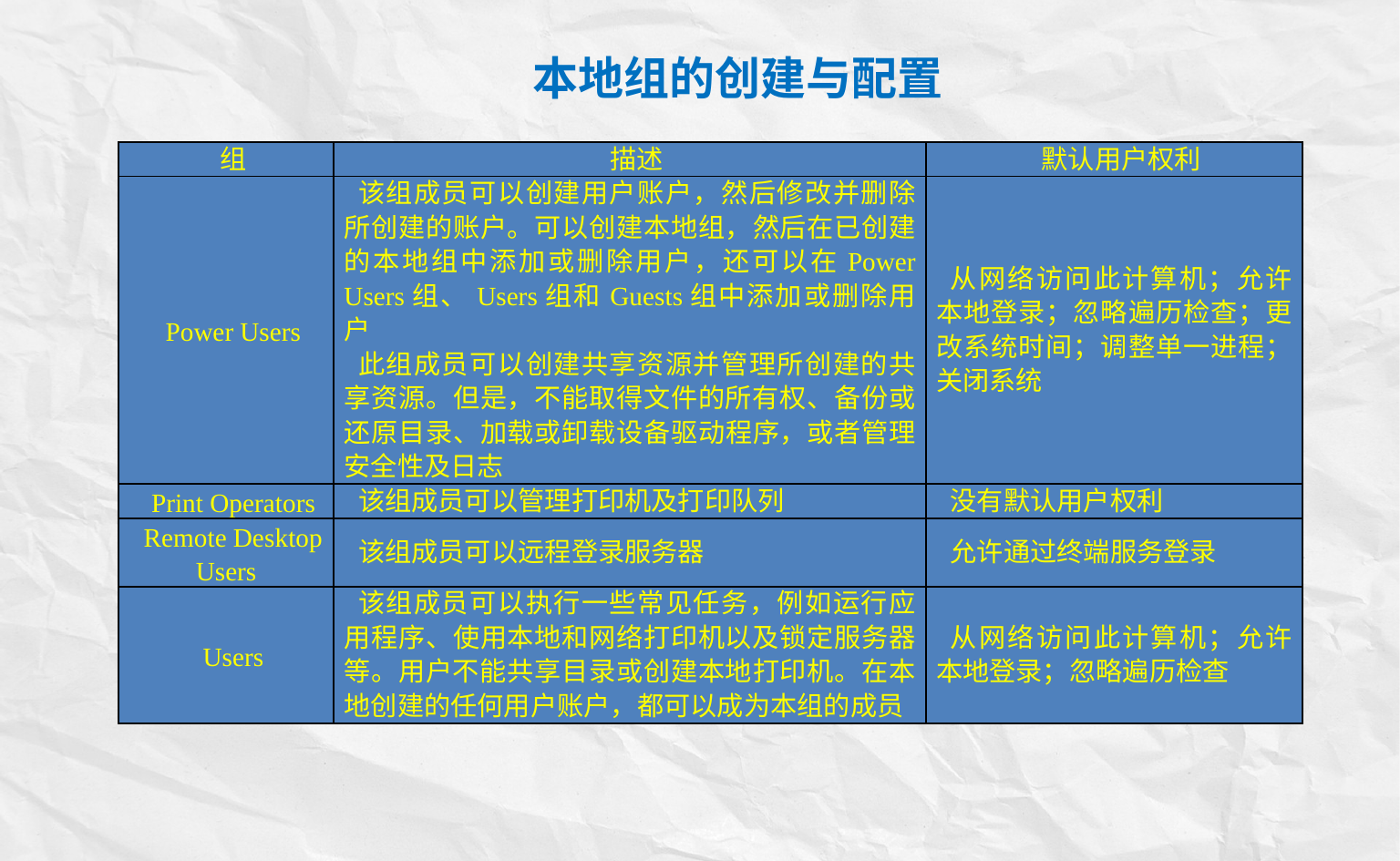

本地组的创建与配置
| 组 | 描述 | 默认用户权利 |
| --- | --- | --- |
| Power Users | 该组成员可以创建用户账户，然后修改并删除所创建的账户。可以创建本地组，然后在已创建的本地组中添加或删除用户，还可以在Power Users组、Users组和Guests组中添加或删除用户 此组成员可以创建共享资源并管理所创建的共享资源。但是，不能取得文件的所有权、备份或还原目录、加载或卸载设备驱动程序，或者管理安全性及日志 | 从网络访问此计算机；允许本地登录；忽略遍历检查；更改系统时间；调整单一进程；关闭系统 |
| Print Operators | 该组成员可以管理打印机及打印队列 | 没有默认用户权利 |
| Remote Desktop Users | 该组成员可以远程登录服务器 | 允许通过终端服务登录 |
| Users | 该组成员可以执行一些常见任务，例如运行应用程序、使用本地和网络打印机以及锁定服务器等。用户不能共享目录或创建本地打印机。在本地创建的任何用户账户，都可以成为本组的成员 | 从网络访问此计算机；允许本地登录；忽略遍历检查 |

33